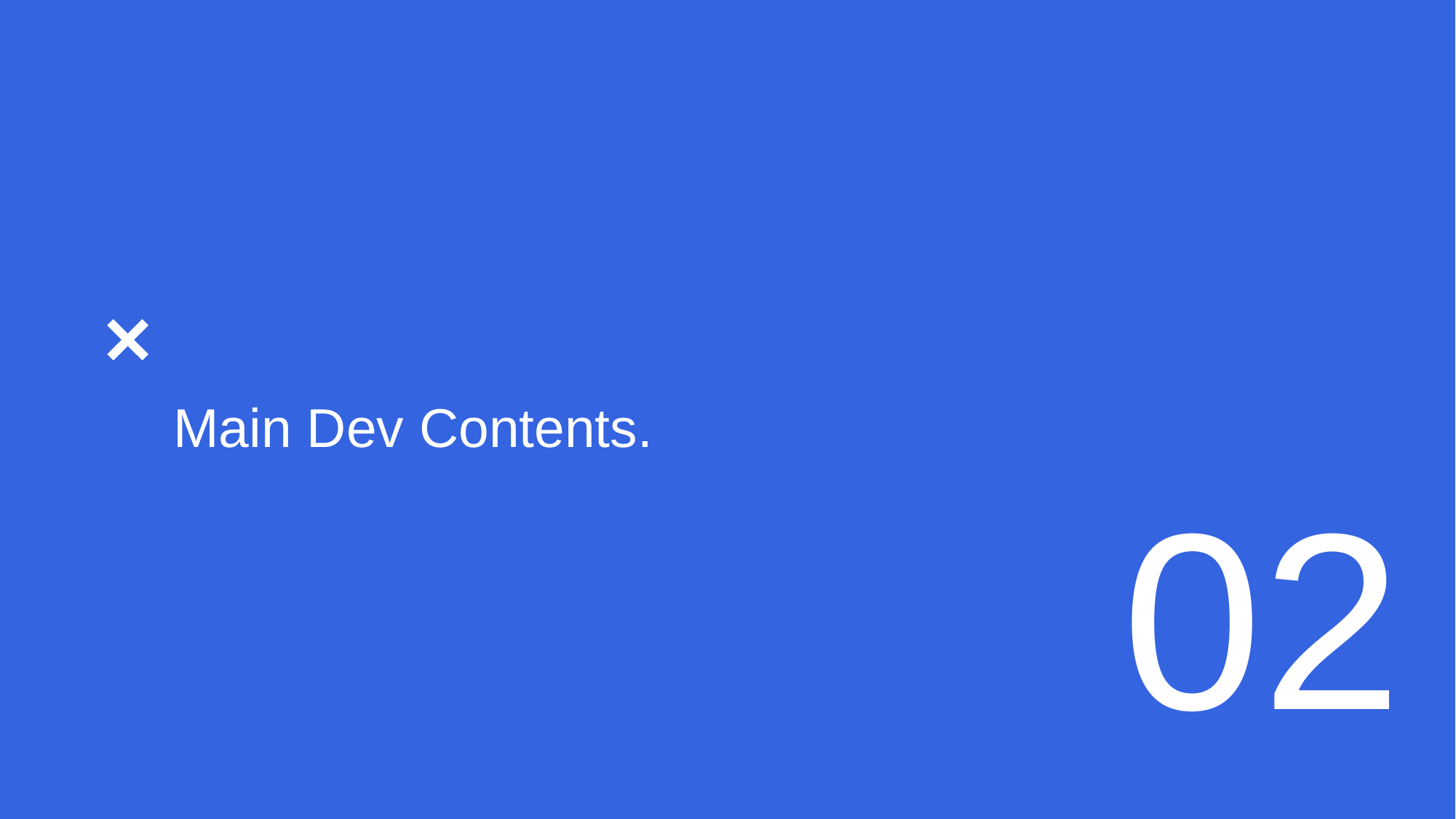

Main Dev Contents.
02
주요 개발 내용